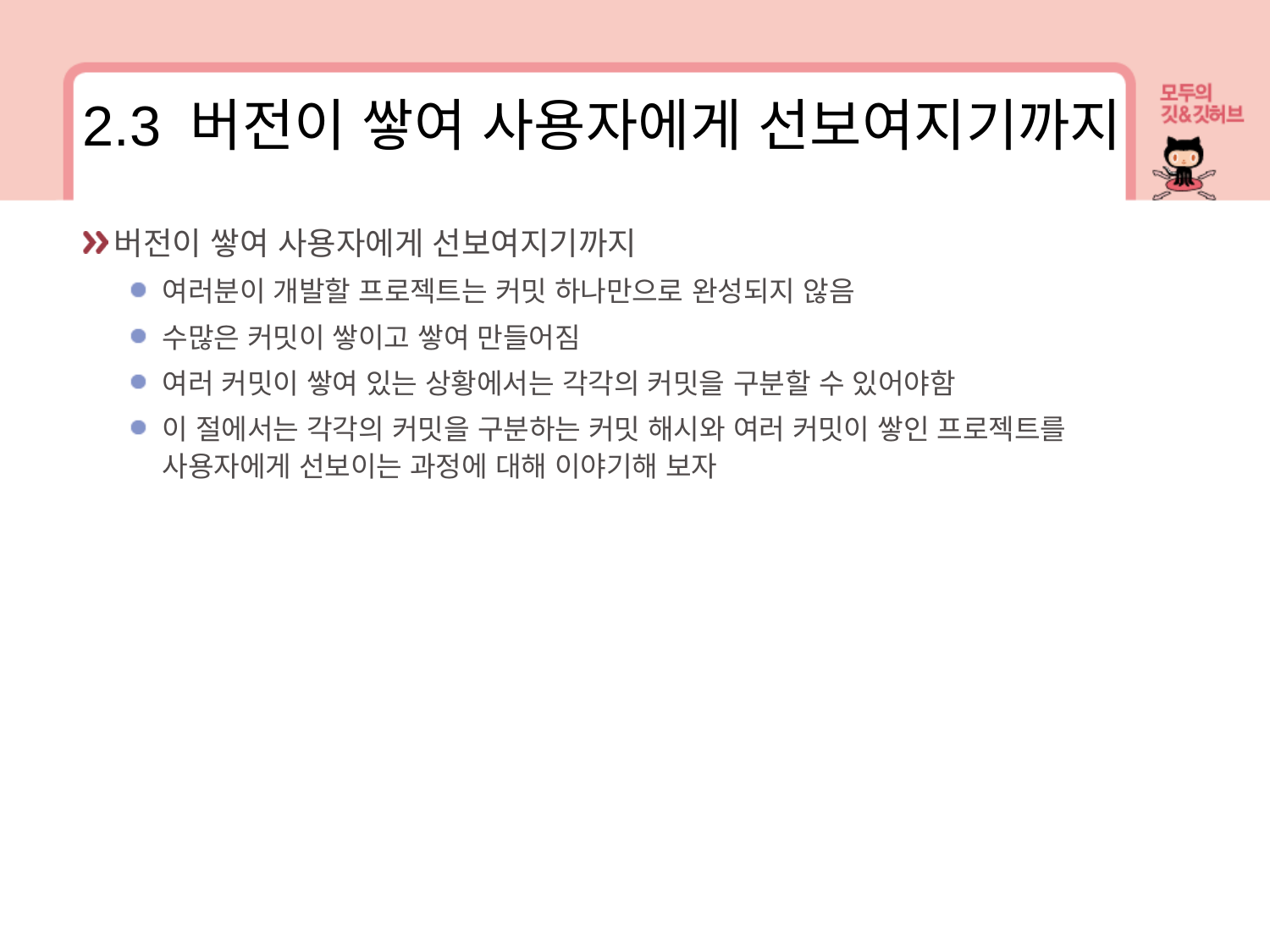

2.3 버전이 쌓여 사용자에게 선보여지기까지
버전이 쌓여 사용자에게 선보여지기까지
여러분이 개발할 프로젝트는 커밋 하나만으로 완성되지 않음
수많은 커밋이 쌓이고 쌓여 만들어짐
여러 커밋이 쌓여 있는 상황에서는 각각의 커밋을 구분할 수 있어야함
이 절에서는 각각의 커밋을 구분하는 커밋 해시와 여러 커밋이 쌓인 프로젝트를 사용자에게 선보이는 과정에 대해 이야기해 보자